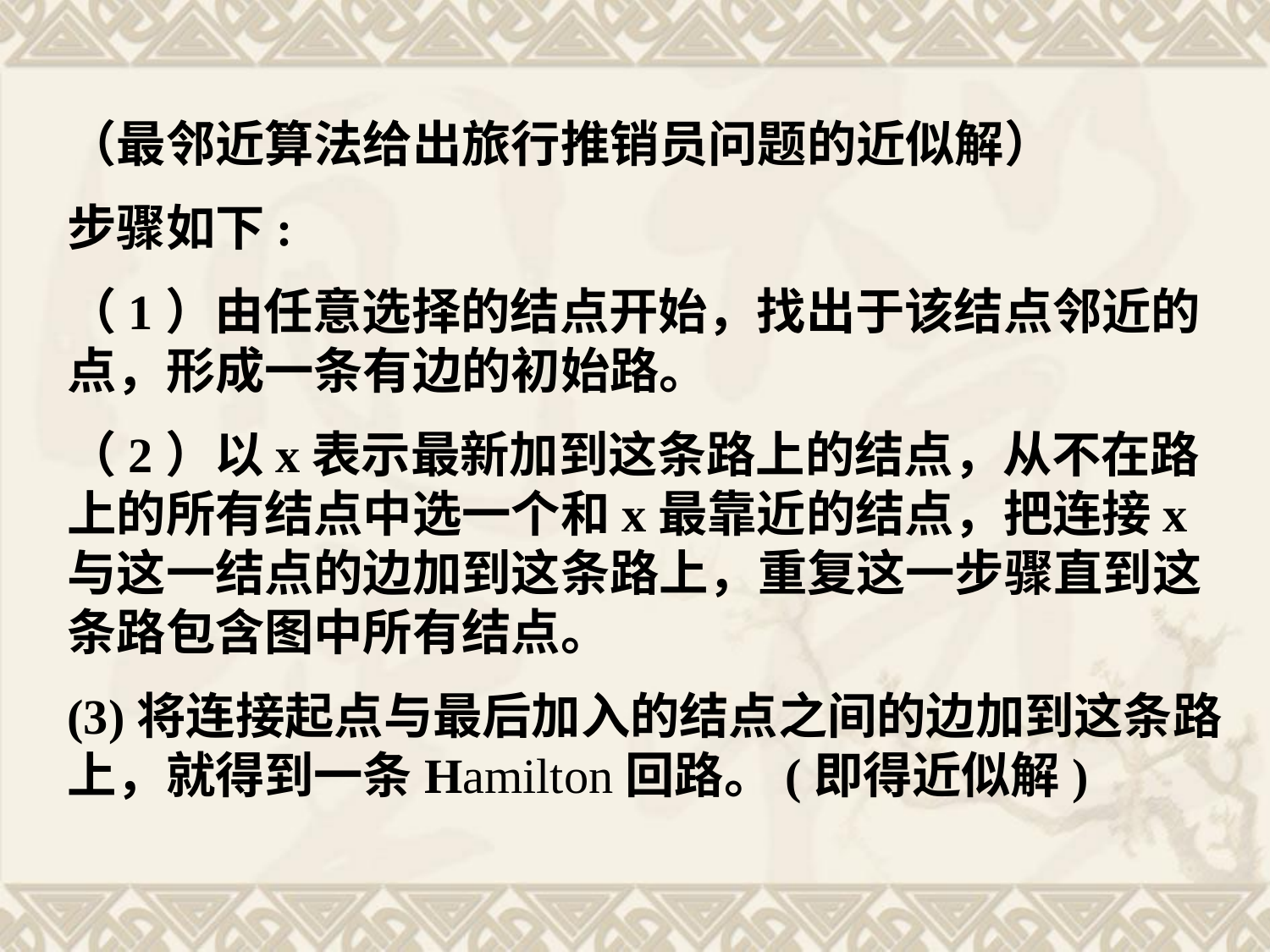

（最邻近算法给出旅行推销员问题的近似解）
步骤如下:
（1）由任意选择的结点开始，找出于该结点邻近的点，形成一条有边的初始路。
（2）以x表示最新加到这条路上的结点，从不在路上的所有结点中选一个和x最靠近的结点，把连接x与这一结点的边加到这条路上，重复这一步骤直到这条路包含图中所有结点。
(3)将连接起点与最后加入的结点之间的边加到这条路上，就得到一条Hamilton回路。(即得近似解)